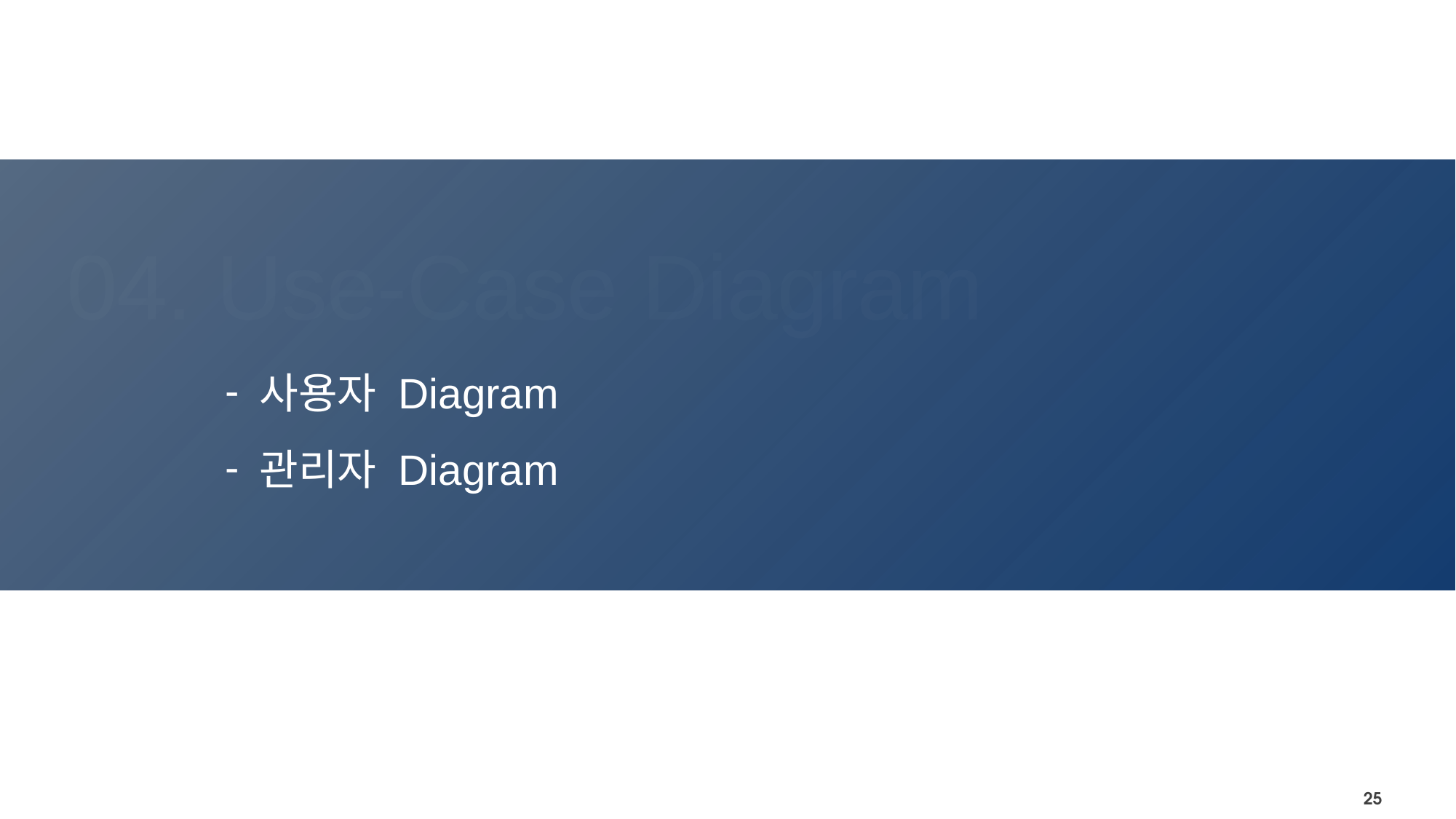

04. Use-Case Diagram
사용자 Diagram
관리자 Diagram